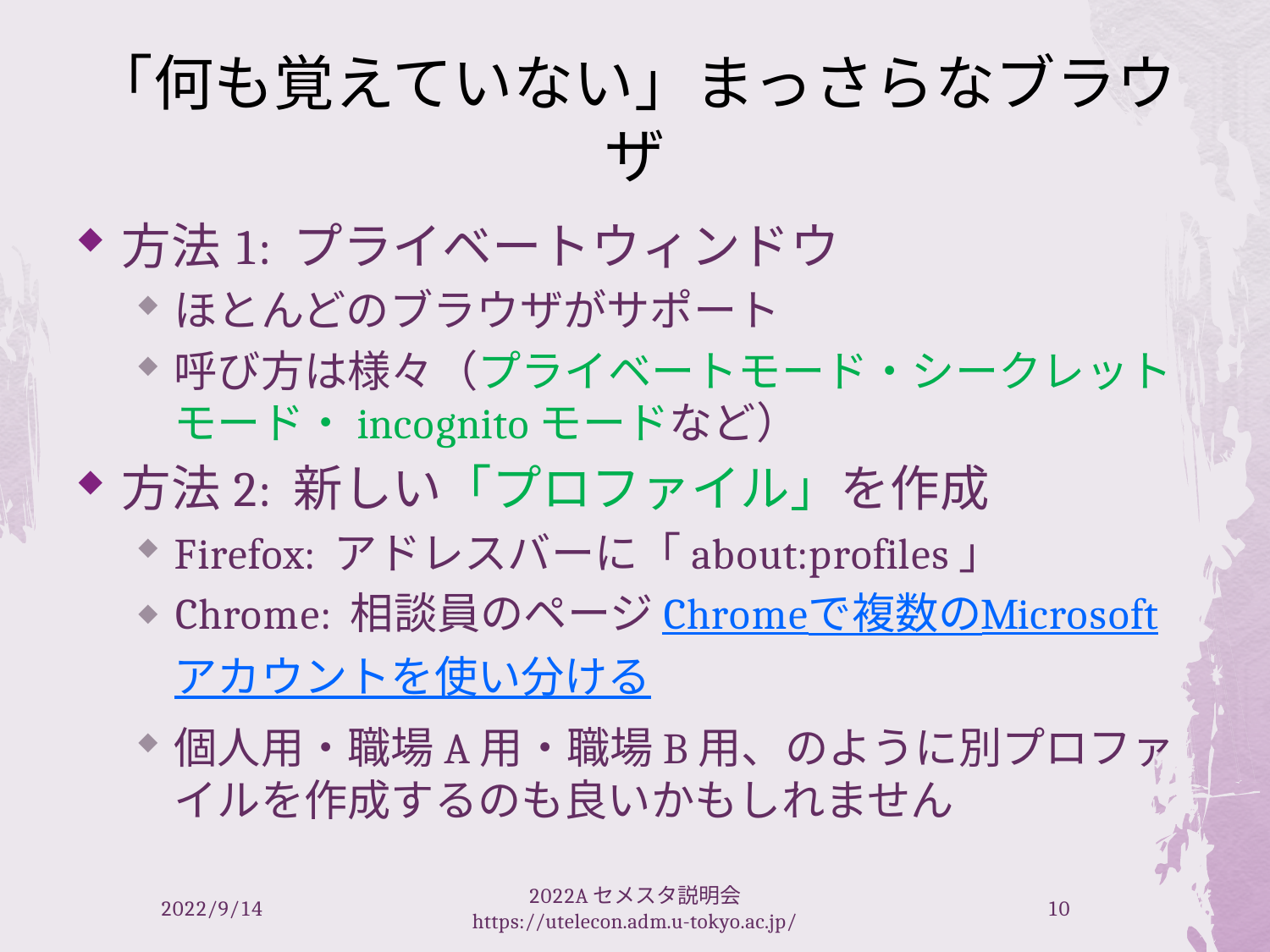

# 「何も覚えていない」まっさらなブラウザ
方法1: プライベートウィンドウ
ほとんどのブラウザがサポート
呼び方は様々（プライベートモード・シークレットモード・incognitoモードなど）
方法2: 新しい「プロファイル」を作成
Firefox: アドレスバーに「about:profiles」
Chrome: 相談員のページChromeで複数のMicrosoftアカウントを使い分ける
個人用・職場A用・職場B用、のように別プロファイルを作成するのも良いかもしれません
2022/9/14
2022Aセメスタ説明会 https://utelecon.adm.u-tokyo.ac.jp/
10